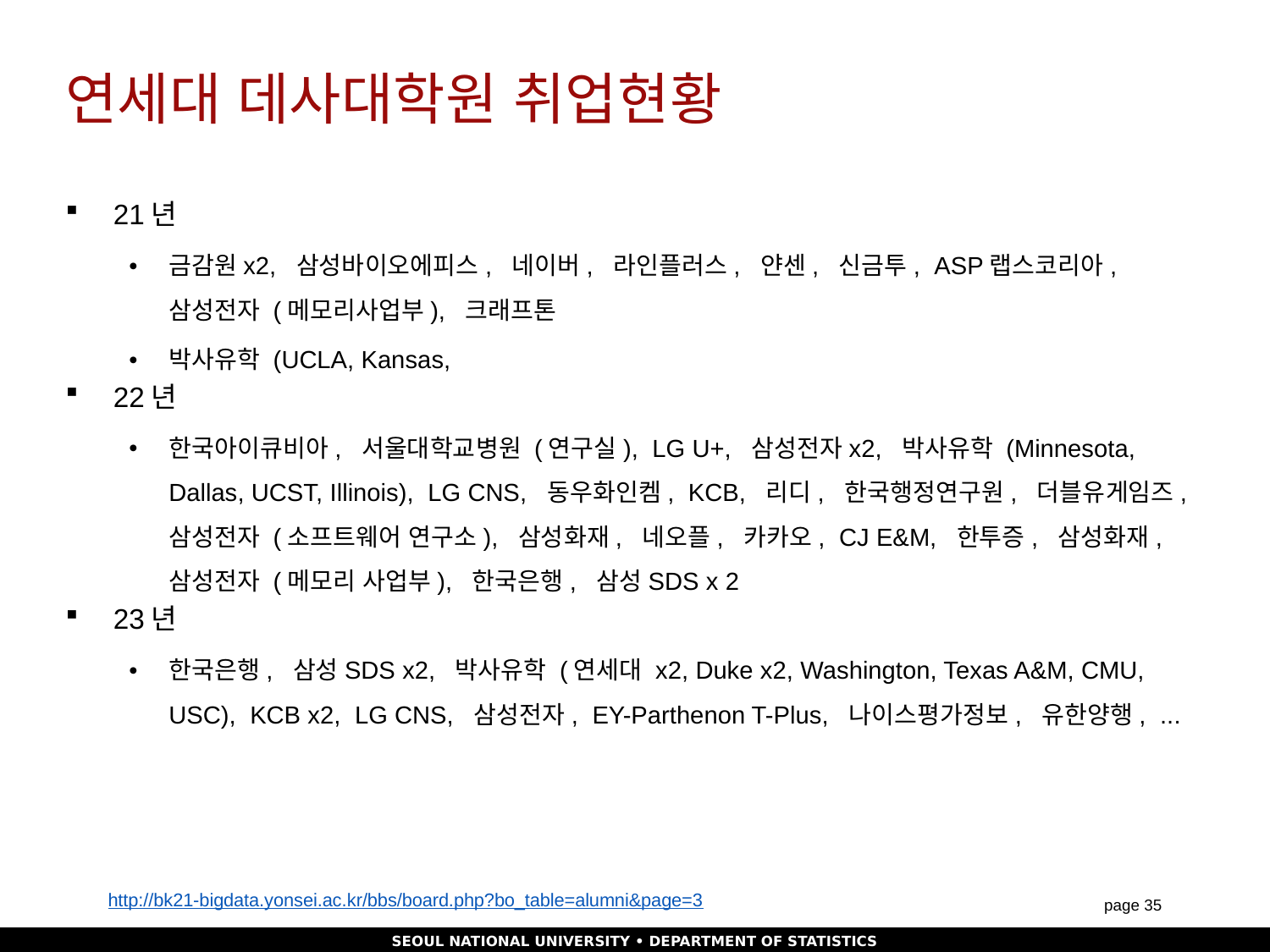

# 연세대 데사대학원 취업현황
21년
금감원x2,  삼성바이오에피스,  네이버,  라인플러스,  얀센,  신금투,  ASP랩스코리아,  삼성전자 (메모리사업부),  크래프톤
박사유학 (UCLA, Kansas,
22년
한국아이큐비아,  서울대학교병원 (연구실),  LG U+,  삼성전자x2,  박사유학 (Minnesota, Dallas, UCST, Illinois),  LG CNS,  동우화인켐,  KCB,  리디,  한국행정연구원,  더블유게임즈,  삼성전자 (소프트웨어 연구소),  삼성화재,  네오플,  카카오,  CJ E&M,  한투증,  삼성화재,  삼성전자 (메모리 사업부),  한국은행,  삼성SDS x 2
23년
한국은행,  삼성SDS x2,  박사유학 (연세대 x2, Duke x2, Washington, Texas A&M, CMU, USC),  KCB x2,  LG CNS,  삼성전자,  EY-Parthenon T-Plus,  나이스평가정보,  유한양행,  ...
http://bk21-bigdata.yonsei.ac.kr/bbs/board.php?bo_table=alumni&page=3
page 35